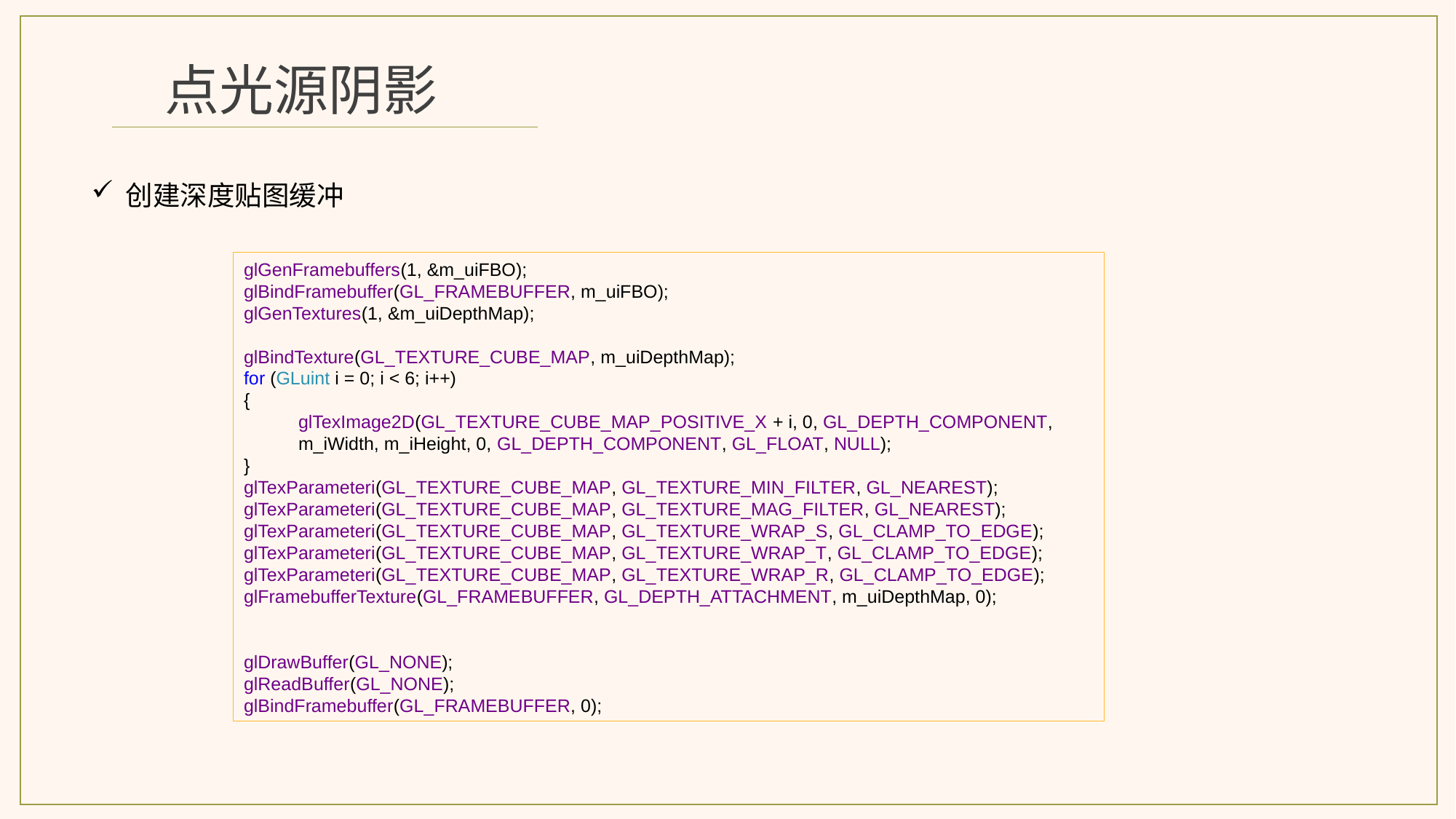

点光源阴影
创建深度贴图缓冲
glGenFramebuffers(1, &m_uiFBO);
glBindFramebuffer(GL_FRAMEBUFFER, m_uiFBO);
glGenTextures(1, &m_uiDepthMap);

glBindTexture(GL_TEXTURE_CUBE_MAP, m_uiDepthMap);
for (GLuint i = 0; i < 6; i++)
{
glTexImage2D(GL_TEXTURE_CUBE_MAP_POSITIVE_X + i, 0, GL_DEPTH_COMPONENT,
m_iWidth, m_iHeight, 0, GL_DEPTH_COMPONENT, GL_FLOAT, NULL);
}
glTexParameteri(GL_TEXTURE_CUBE_MAP, GL_TEXTURE_MIN_FILTER, GL_NEAREST);
glTexParameteri(GL_TEXTURE_CUBE_MAP, GL_TEXTURE_MAG_FILTER, GL_NEAREST);
glTexParameteri(GL_TEXTURE_CUBE_MAP, GL_TEXTURE_WRAP_S, GL_CLAMP_TO_EDGE);
glTexParameteri(GL_TEXTURE_CUBE_MAP, GL_TEXTURE_WRAP_T, GL_CLAMP_TO_EDGE);
glTexParameteri(GL_TEXTURE_CUBE_MAP, GL_TEXTURE_WRAP_R, GL_CLAMP_TO_EDGE);
glFramebufferTexture(GL_FRAMEBUFFER, GL_DEPTH_ATTACHMENT, m_uiDepthMap, 0);

glDrawBuffer(GL_NONE);
glReadBuffer(GL_NONE);
glBindFramebuffer(GL_FRAMEBUFFER, 0);